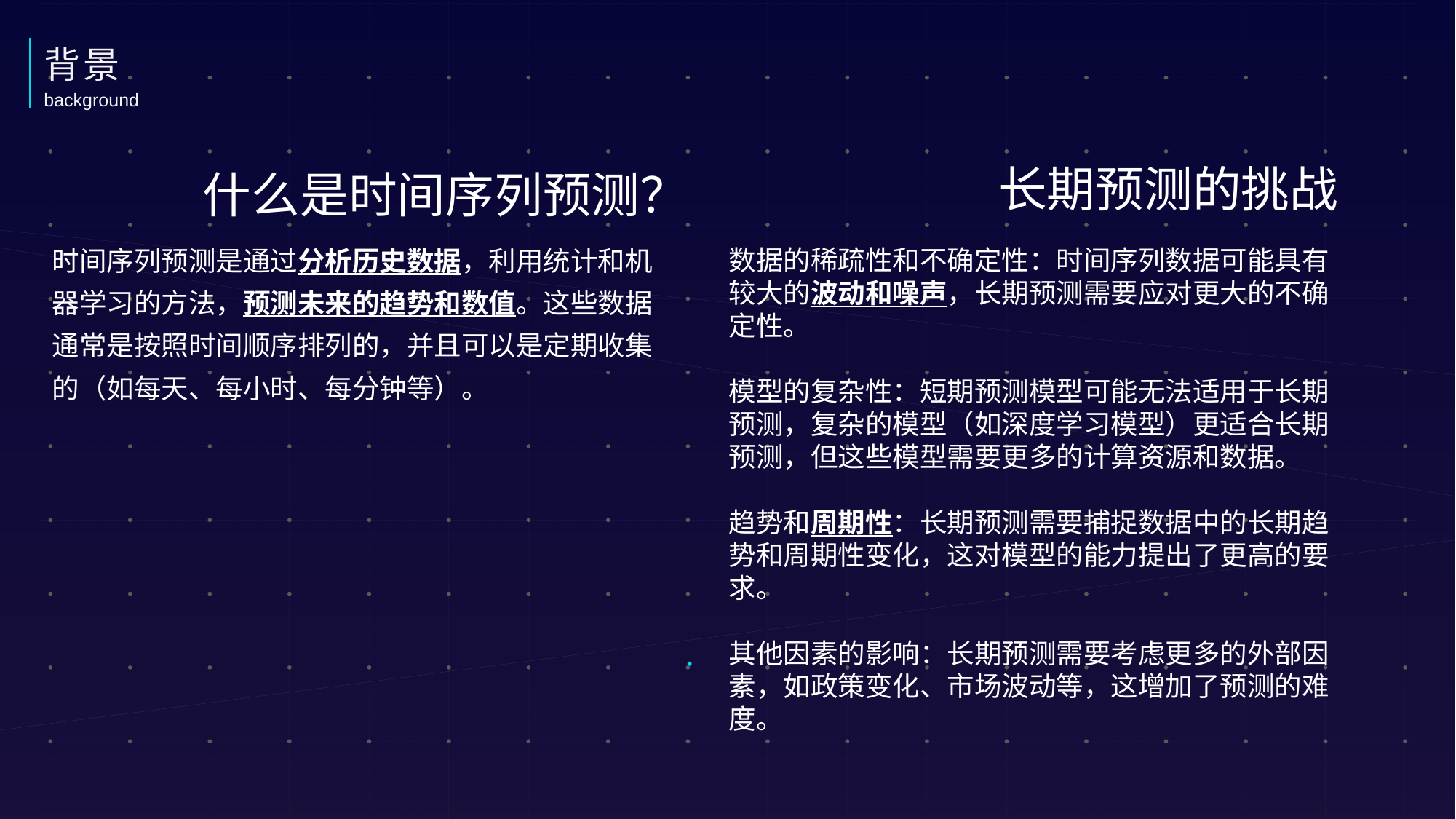

背景
background
什么是时间序列预测？
长期预测的挑战
时间序列预测是通过分析历史数据，利用统计和机器学习的方法，预测未来的趋势和数值。这些数据通常是按照时间顺序排列的，并且可以是定期收集的（如每天、每小时、每分钟等）。
数据的稀疏性和不确定性：时间序列数据可能具有较大的波动和噪声，长期预测需要应对更大的不确定性。

模型的复杂性：短期预测模型可能无法适用于长期预测，复杂的模型（如深度学习模型）更适合长期预测，但这些模型需要更多的计算资源和数据。

趋势和周期性：长期预测需要捕捉数据中的长期趋势和周期性变化，这对模型的能力提出了更高的要求。

其他因素的影响：长期预测需要考虑更多的外部因素，如政策变化、市场波动等，这增加了预测的难度。